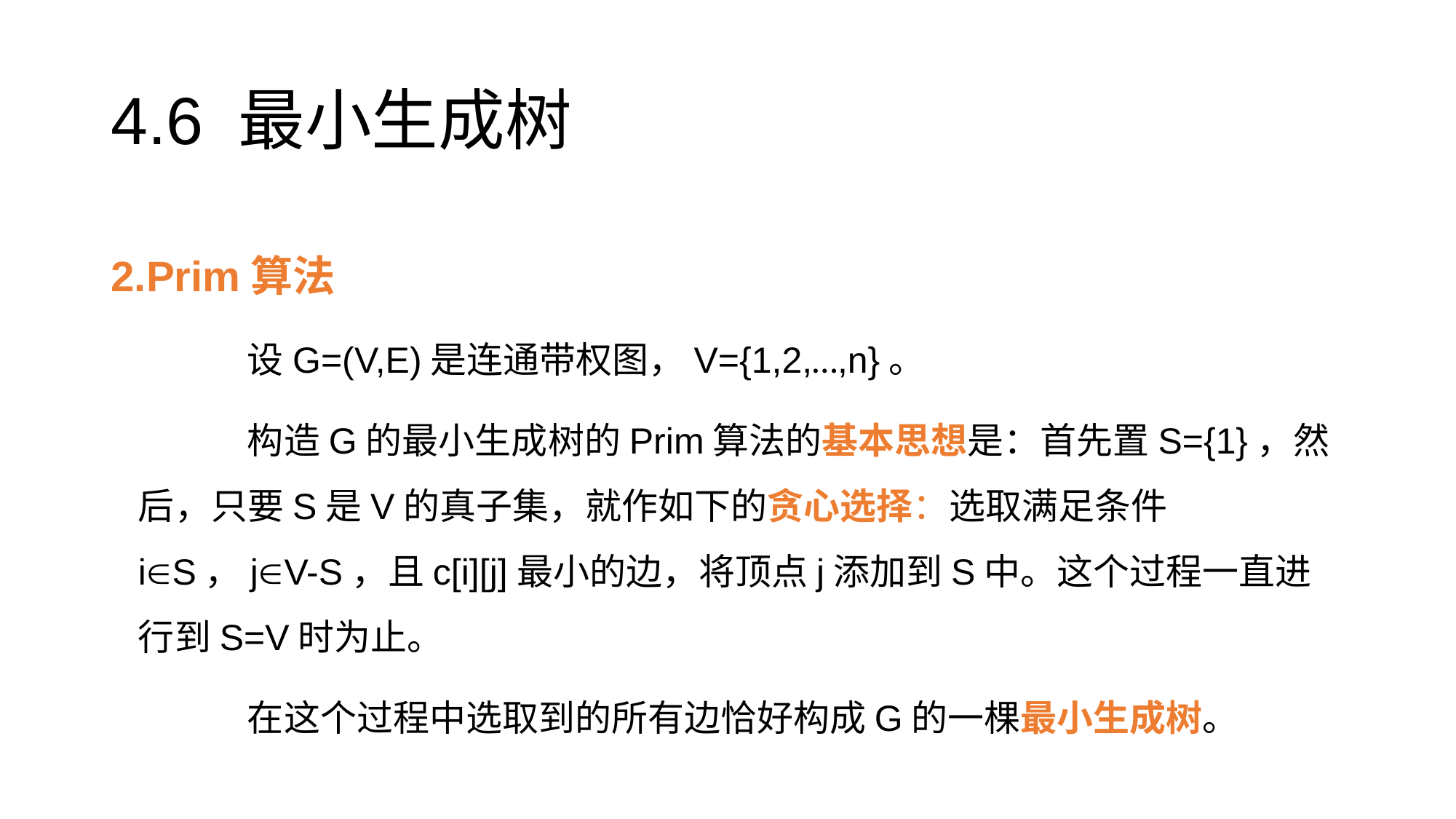

# 4.6 最小生成树
2.Prim算法
		设G=(V,E)是连通带权图，V={1,2,…,n}。
		构造G的最小生成树的Prim算法的基本思想是：首先置S={1}，然后，只要S是V的真子集，就作如下的贪心选择：选取满足条件i∈S，j∈V-S，且c[i][j]最小的边，将顶点j添加到S中。这个过程一直进行到S=V时为止。
		在这个过程中选取到的所有边恰好构成G的一棵最小生成树。
3